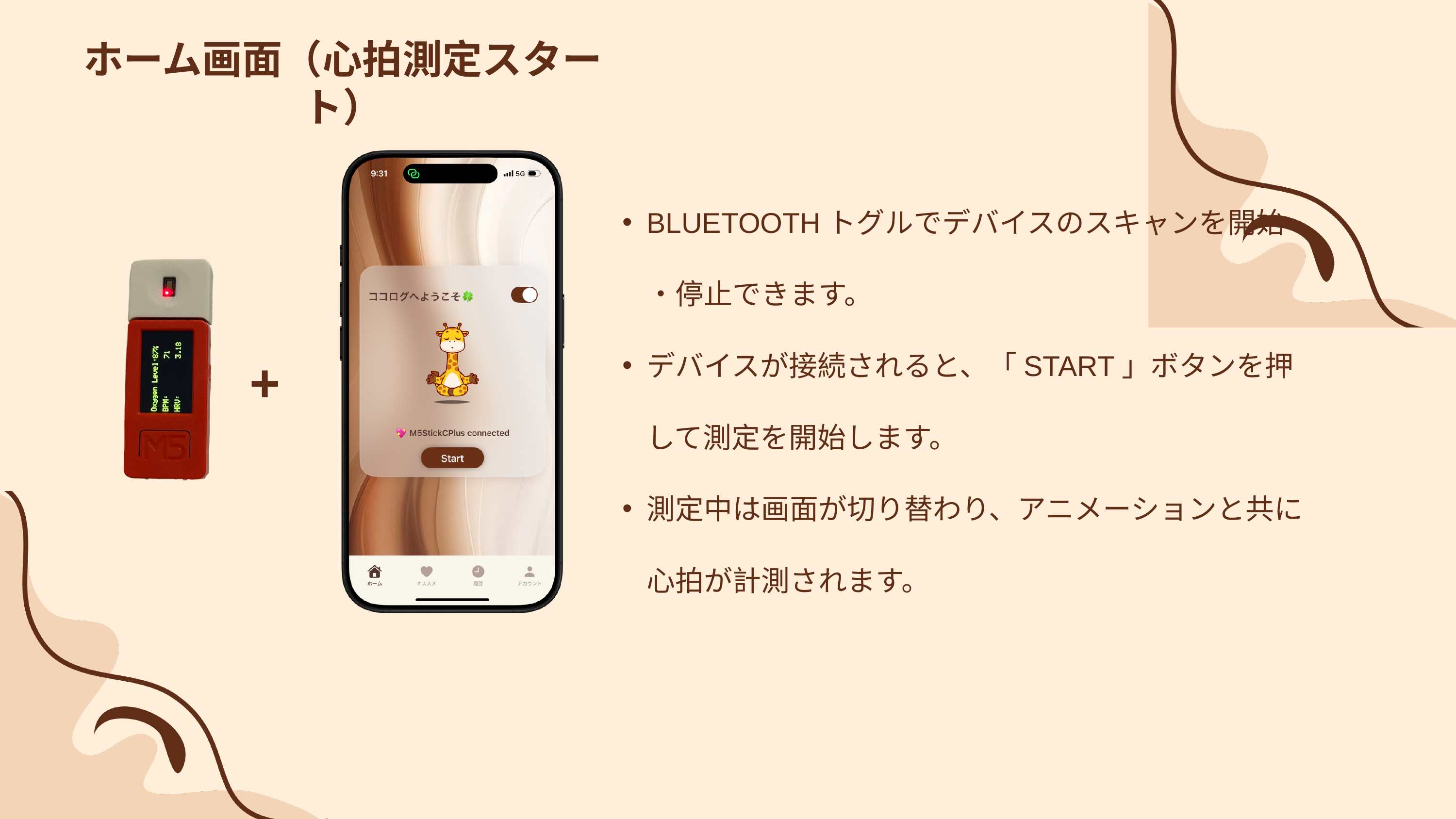

ホーム画面（心拍測定スタート）

BLUETOOTHトグルでデバイスのスキャンを開始・停止できます。
デバイスが接続されると、「START」ボタンを押して測定を開始します。
測定中は画面が切り替わり、アニメーションと共に心拍が計測されます。

+